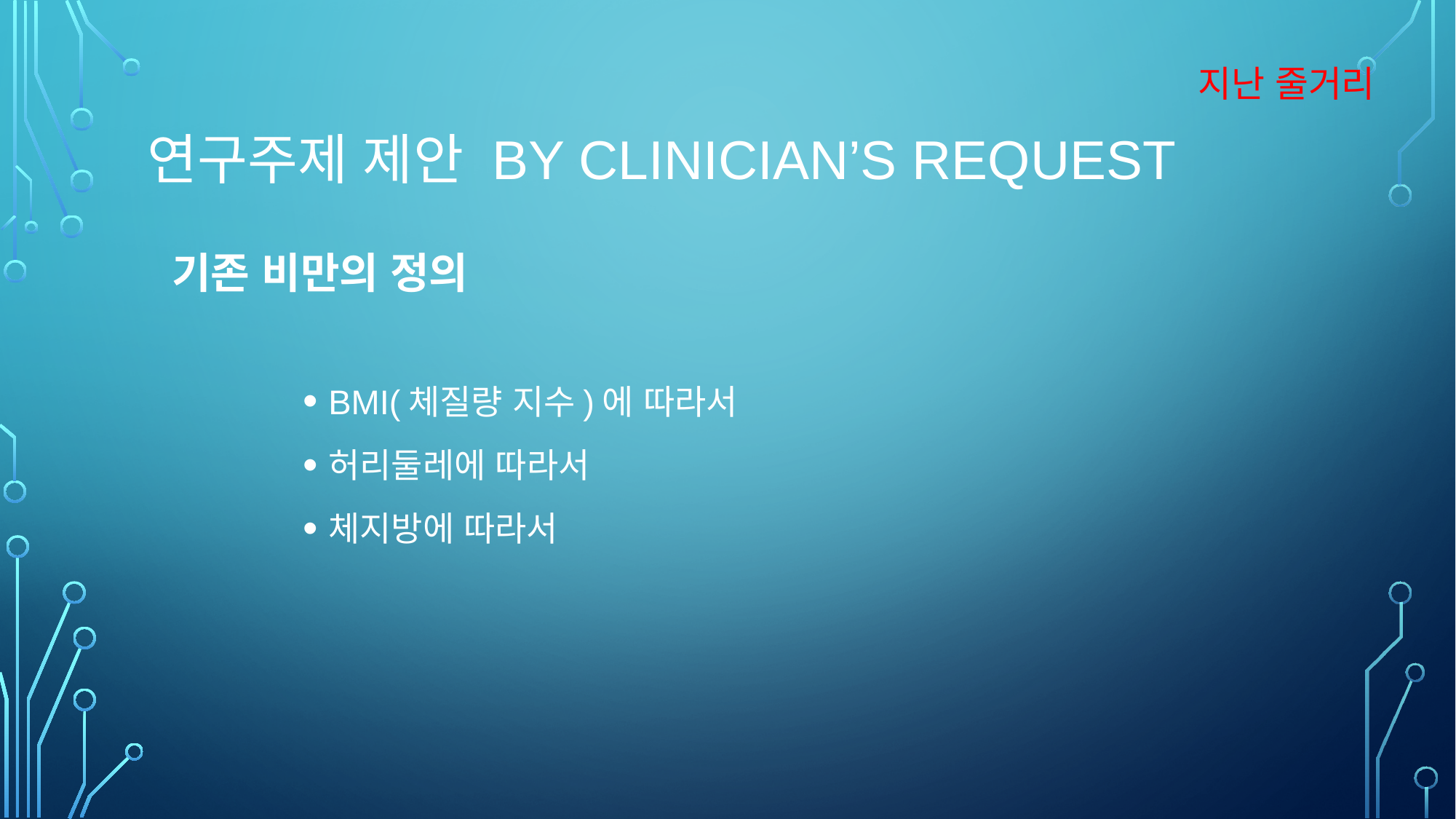

지난 줄거리
# 연구주제 제안 by clinician’s request
기존 비만의 정의
BMI(체질량 지수)에 따라서
허리둘레에 따라서
체지방에 따라서